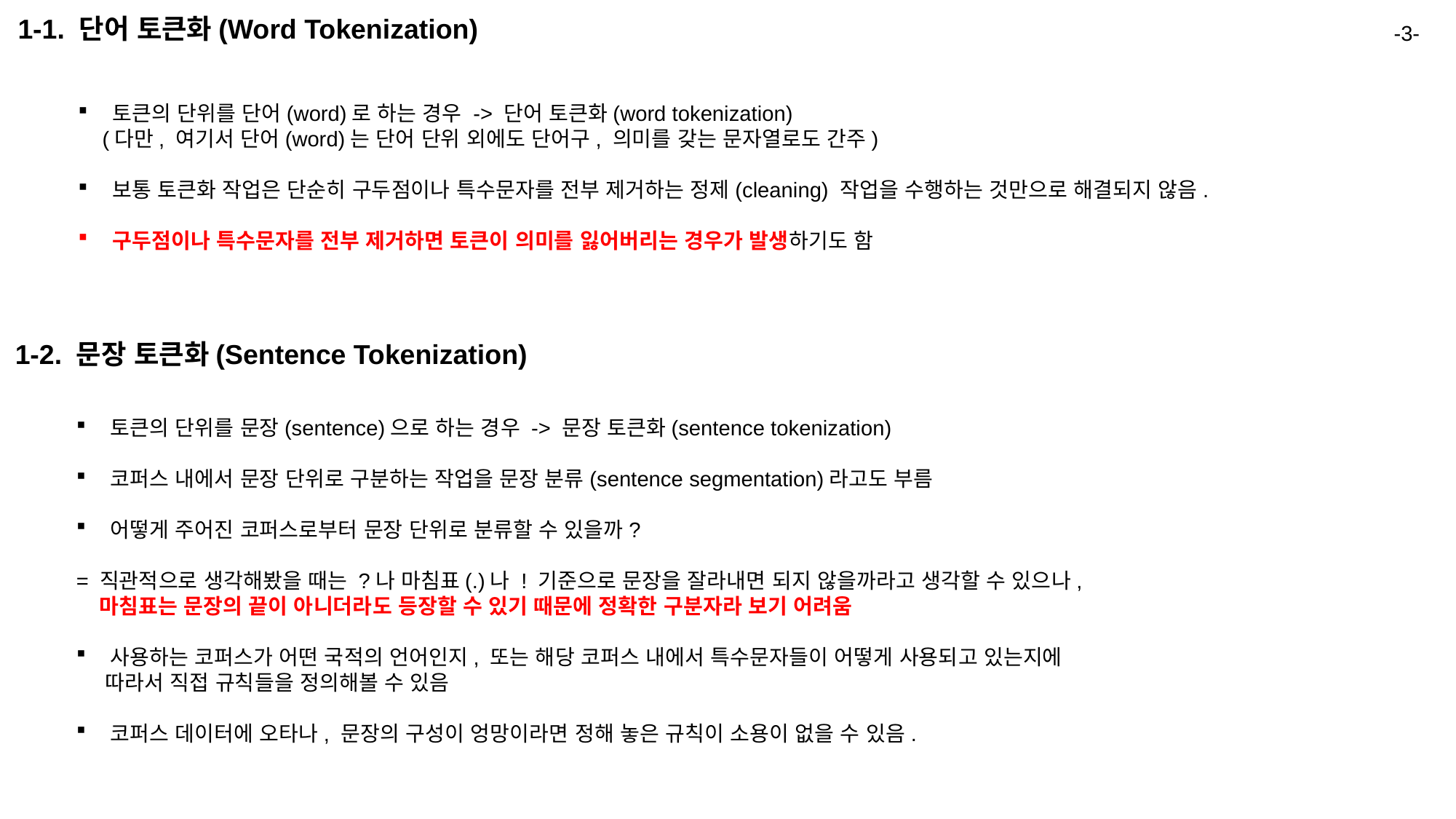

1-1. 단어 토큰화(Word Tokenization)
-3-
토큰의 단위를 단어(word)로 하는 경우 -> 단어 토큰화(word tokenization)
    (다만, 여기서 단어(word)는 단어 단위 외에도 단어구, 의미를 갖는 문자열로도 간주)

보통 토큰화 작업은 단순히 구두점이나 특수문자를 전부 제거하는 정제(cleaning) 작업을 수행하는 것만으로 해결되지 않음.

구두점이나 특수문자를 전부 제거하면 토큰이 의미를 잃어버리는 경우가 발생하기도 함
1-2. 문장 토큰화(Sentence Tokenization)
토큰의 단위를 문장(sentence)으로 하는 경우 -> 문장 토큰화(sentence tokenization)

코퍼스 내에서 문장 단위로 구분하는 작업을 문장 분류(sentence segmentation)라고도 부름

어떻게 주어진 코퍼스로부터 문장 단위로 분류할 수 있을까?

= 직관적으로 생각해봤을 때는 ?나 마침표(.)나 ! 기준으로 문장을 잘라내면 되지 않을까라고 생각할 수 있으나,
   마침표는 문장의 끝이 아니더라도 등장할 수 있기 때문에 정확한 구분자라 보기 어려움

사용하는 코퍼스가 어떤 국적의 언어인지, 또는 해당 코퍼스 내에서 특수문자들이 어떻게 사용되고 있는지에
    따라서 직접 규칙들을 정의해볼 수 있음

코퍼스 데이터에 오타나, 문장의 구성이 엉망이라면 정해 놓은 규칙이 소용이 없을 수 있음.